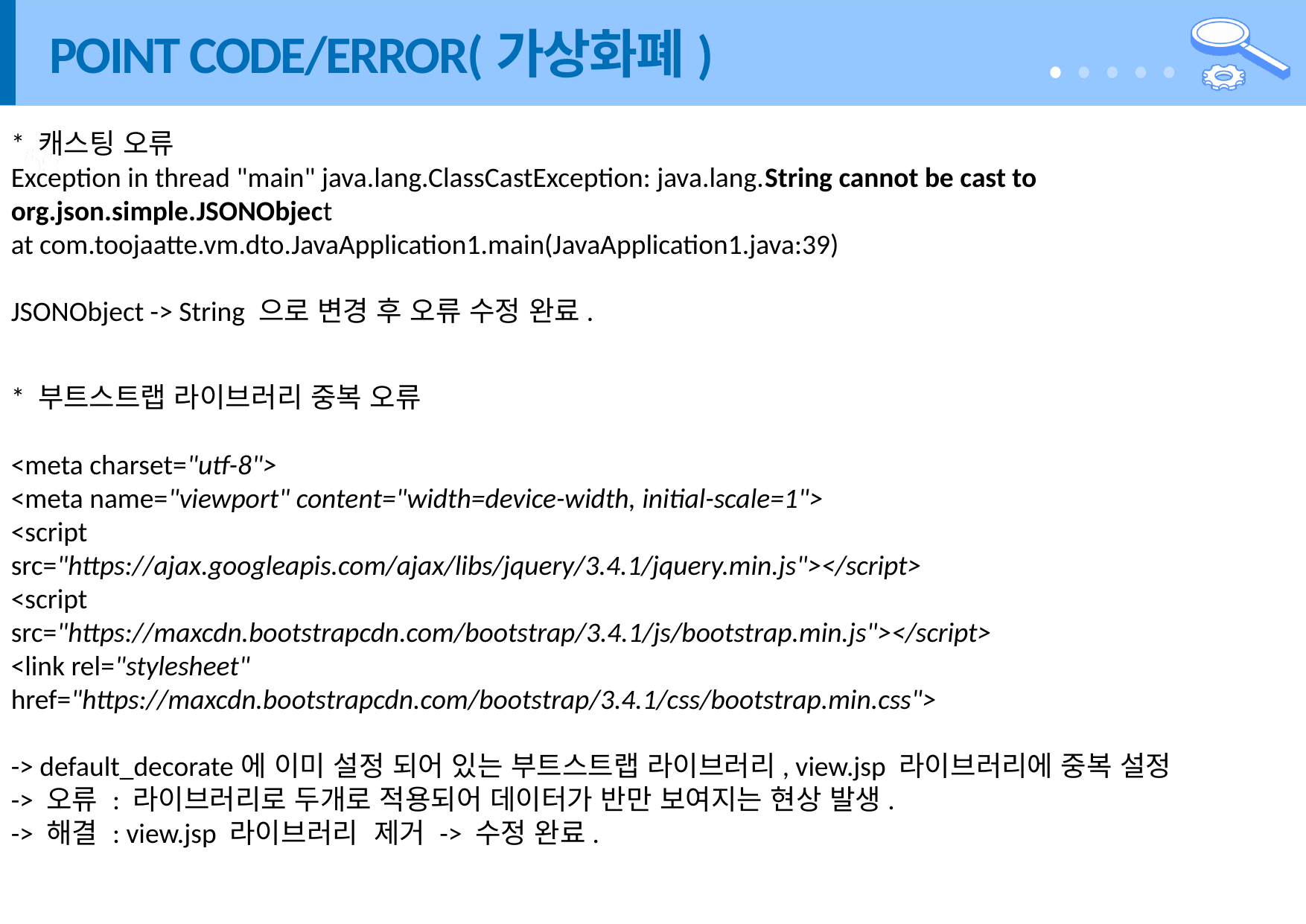

# POINT CODE/ERROR(가상화폐)
* 캐스팅 오류
Exception in thread "main" java.lang.ClassCastException: java.lang.String cannot be cast to org.json.simple.JSONObject
at com.toojaatte.vm.dto.JavaApplication1.main(JavaApplication1.java:39)

JSONObject -> String 으로 변경 후 오류 수정 완료.
* 부트스트랩 라이브러리 중복 오류

<meta charset="utf-8">
<meta name="viewport" content="width=device-width, initial-scale=1">
<script
src="https://ajax.googleapis.com/ajax/libs/jquery/3.4.1/jquery.min.js"></script>
<script
src="https://maxcdn.bootstrapcdn.com/bootstrap/3.4.1/js/bootstrap.min.js"></script>
<link rel="stylesheet"
href="https://maxcdn.bootstrapcdn.com/bootstrap/3.4.1/css/bootstrap.min.css">

-> default_decorate에 이미 설정 되어 있는 부트스트랩 라이브러리, view.jsp 라이브러리에 중복 설정
-> 오류 : 라이브러리로 두개로 적용되어 데이터가 반만 보여지는 현상 발생.
-> 해결 : view.jsp 라이브러리  제거 -> 수정 완료.